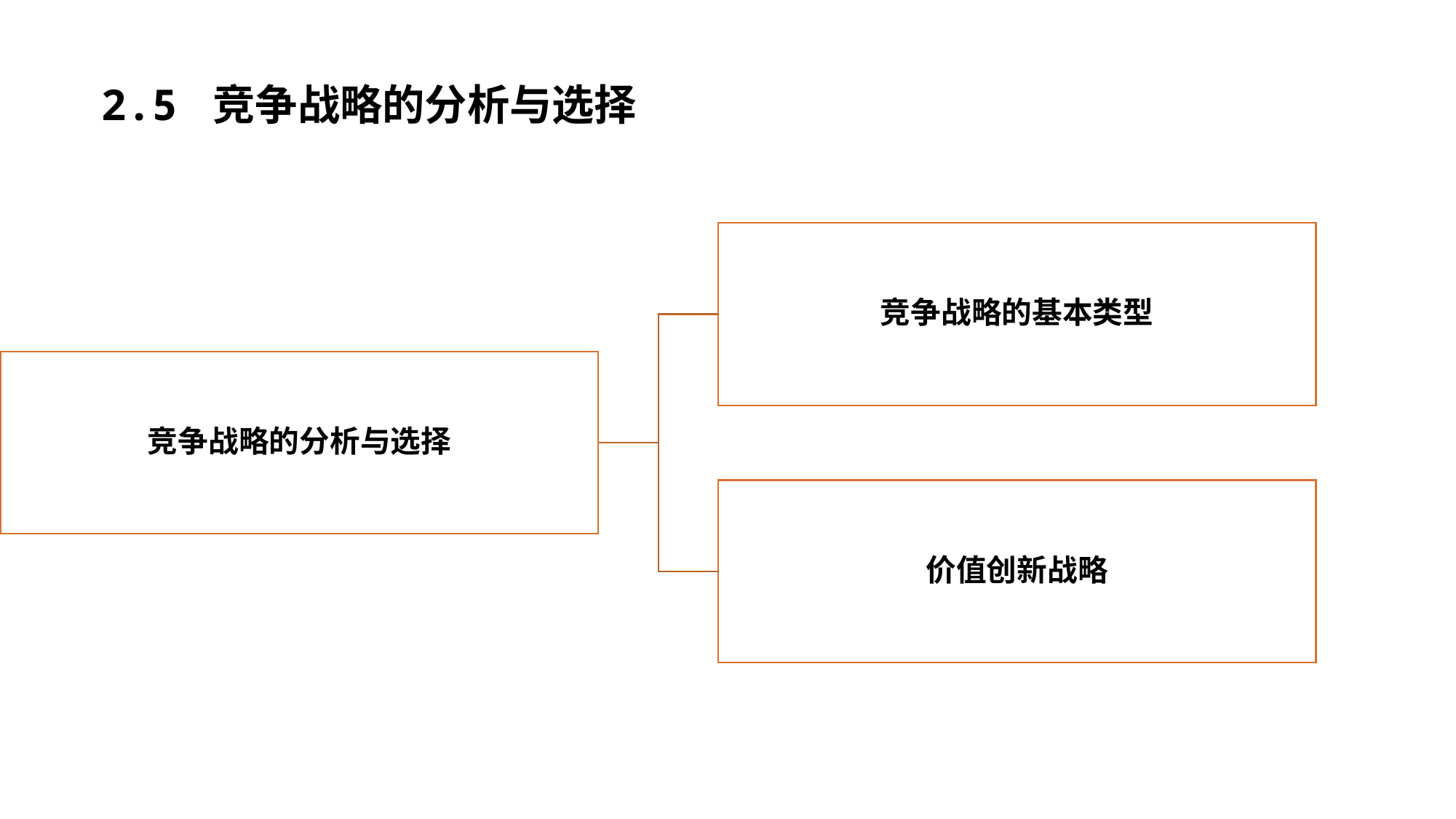

2.5 竞争战略的分析与选择
竞争战略的分析与选择
竞争战略的基本类型
价值创新战略